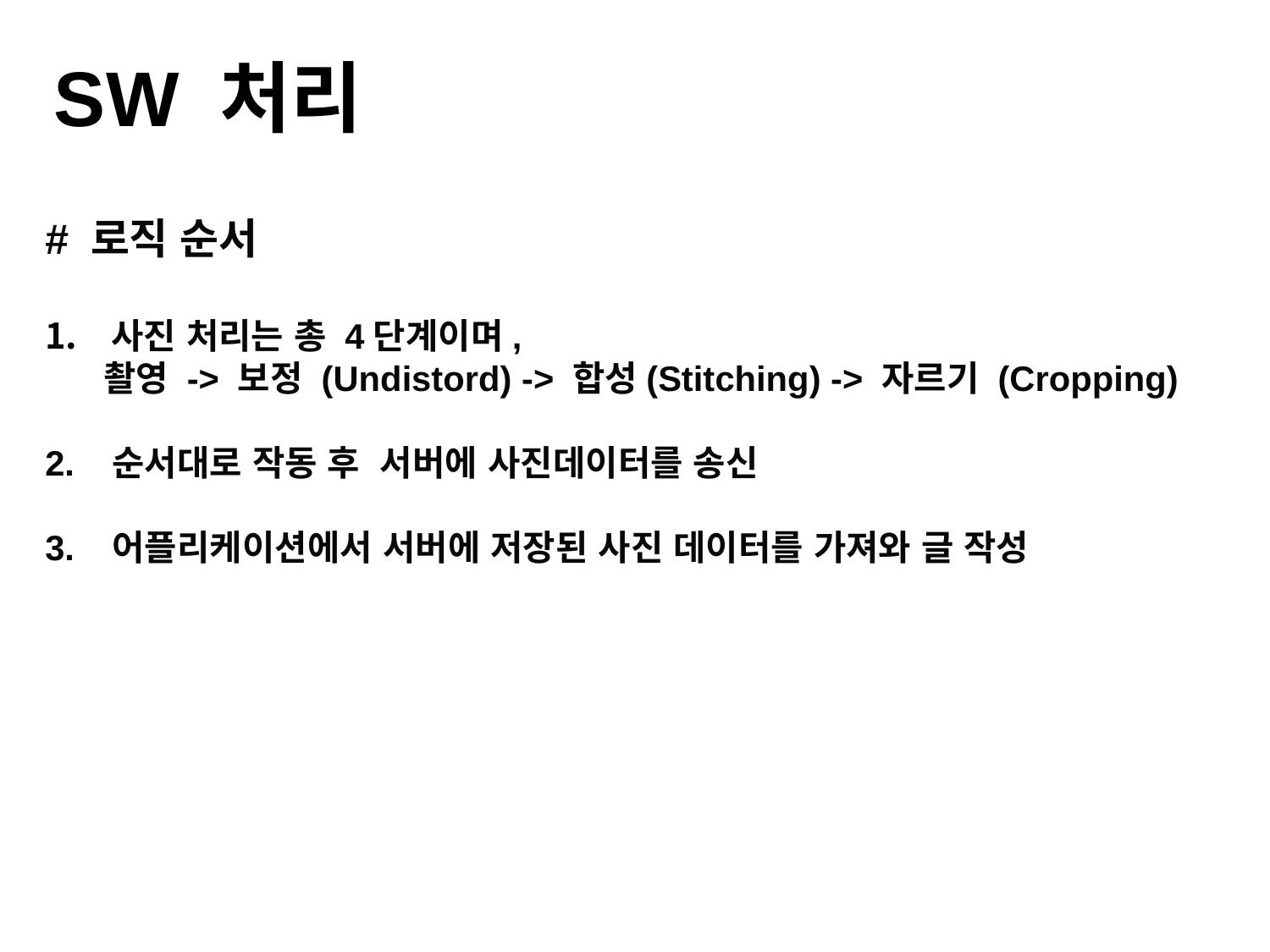

# SW 처리
# 로직 순서

 사진 처리는 총 4단계이며,
     촬영 -> 보정 (Undistord) -> 합성(Stitching) -> 자르기 (Cropping)

2.   순서대로 작동 후  서버에 사진데이터를 송신

3.   어플리케이션에서 서버에 저장된 사진 데이터를 가져와 글 작성